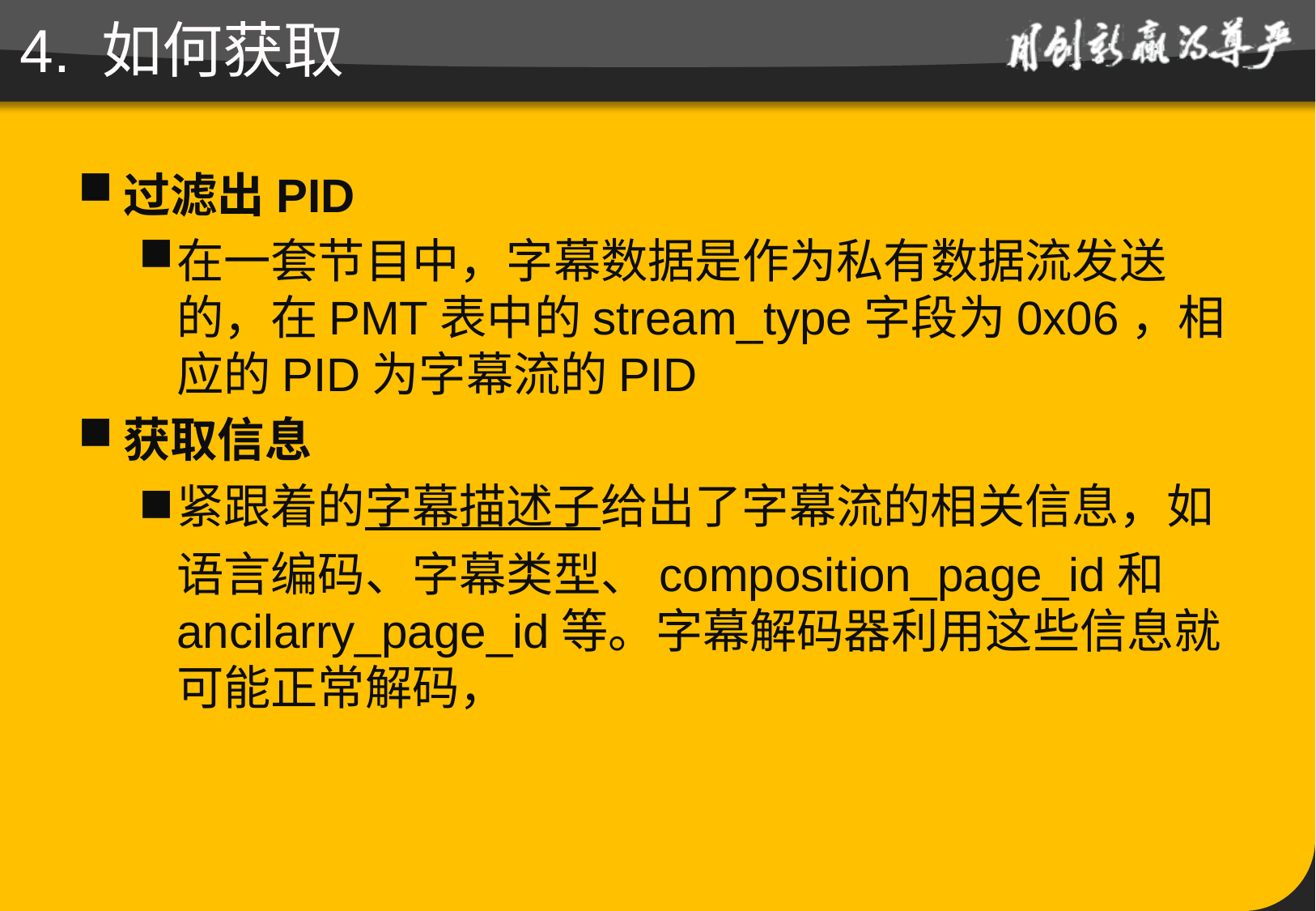

# 4. 如何获取
过滤出PID
在一套节目中，字幕数据是作为私有数据流发送的，在PMT表中的stream_type字段为0x06，相应的PID为字幕流的PID
获取信息
紧跟着的字幕描述子给出了字幕流的相关信息，如语言编码、字幕类型、composition_page_id和ancilarry_page_id等。字幕解码器利用这些信息就可能正常解码，